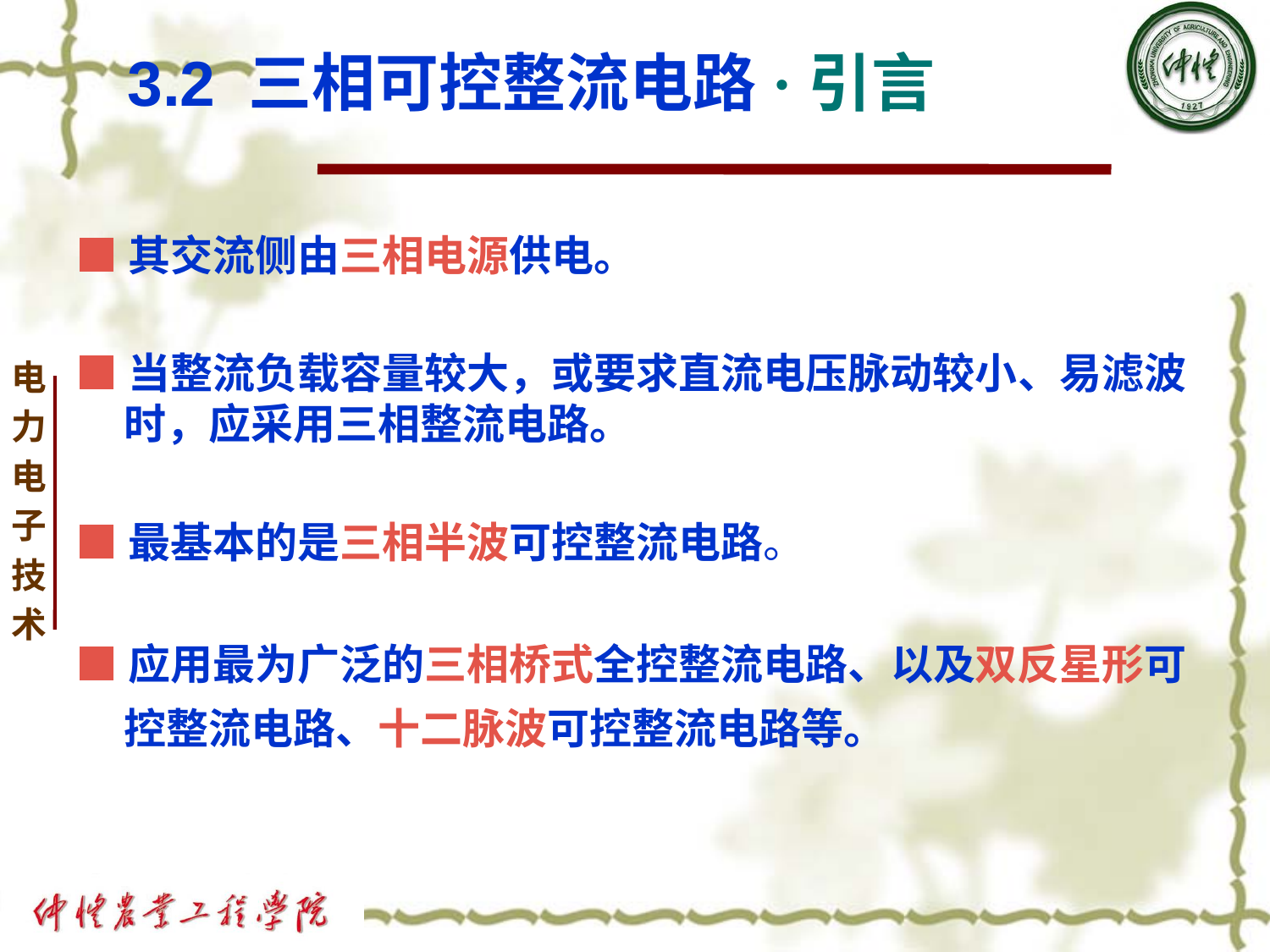

# 3.2 三相可控整流电路·引言
■其交流侧由三相电源供电。

■当整流负载容量较大，或要求直流电压脉动较小、易滤波时，应采用三相整流电路。

■最基本的是三相半波可控整流电路。

■应用最为广泛的三相桥式全控整流电路、以及双反星形可控整流电路、十二脉波可控整流电路等。